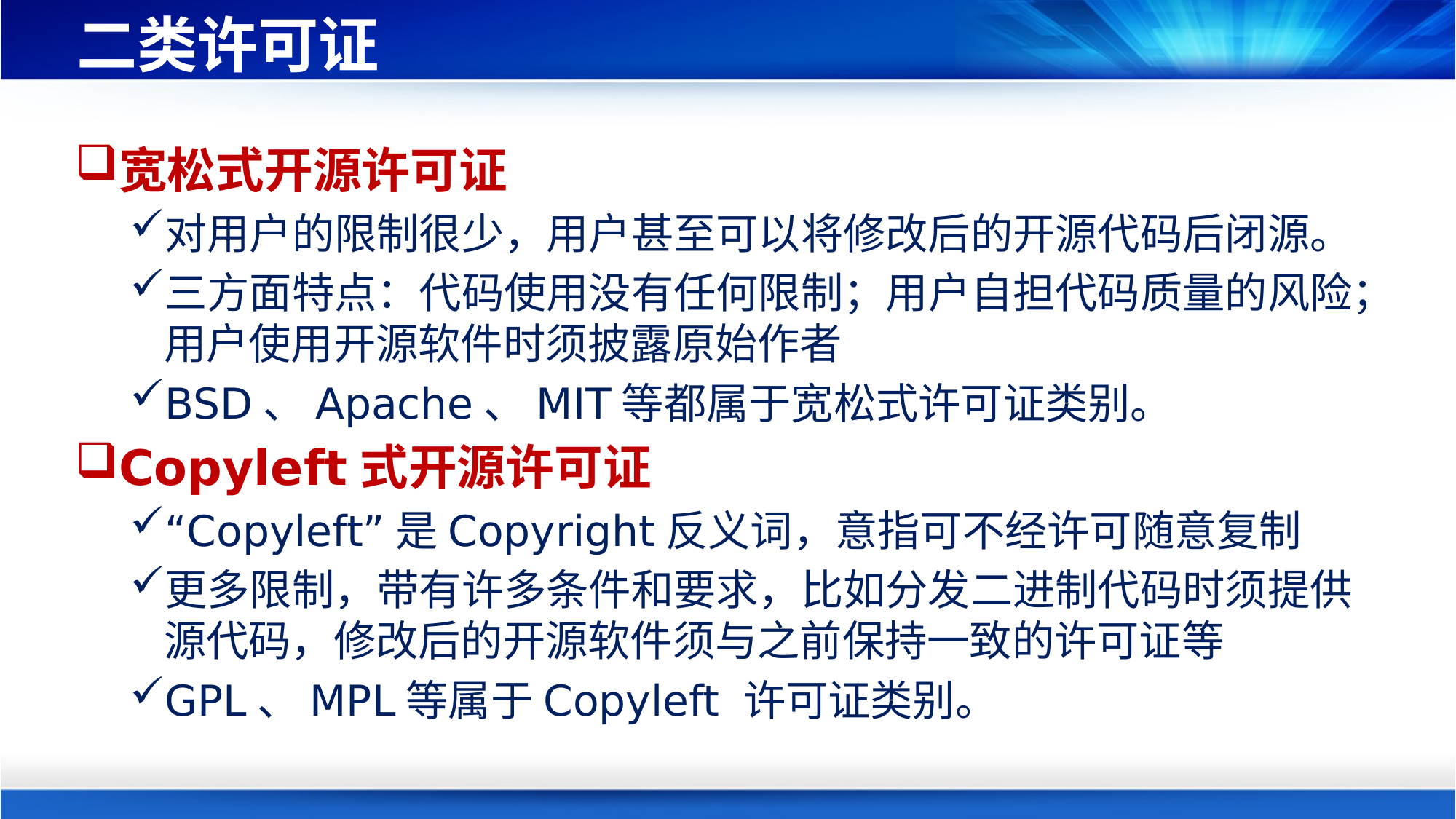

# 二类许可证
宽松式开源许可证
对用户的限制很少，用户甚至可以将修改后的开源代码后闭源。
三方面特点：代码使用没有任何限制；用户自担代码质量的风险；用户使用开源软件时须披露原始作者
BSD、Apache、MIT等都属于宽松式许可证类别。
Copyleft式开源许可证
“Copyleft”是Copyright反义词，意指可不经许可随意复制
更多限制，带有许多条件和要求，比如分发二进制代码时须提供源代码，修改后的开源软件须与之前保持一致的许可证等
GPL、MPL等属于Copyleft 许可证类别。